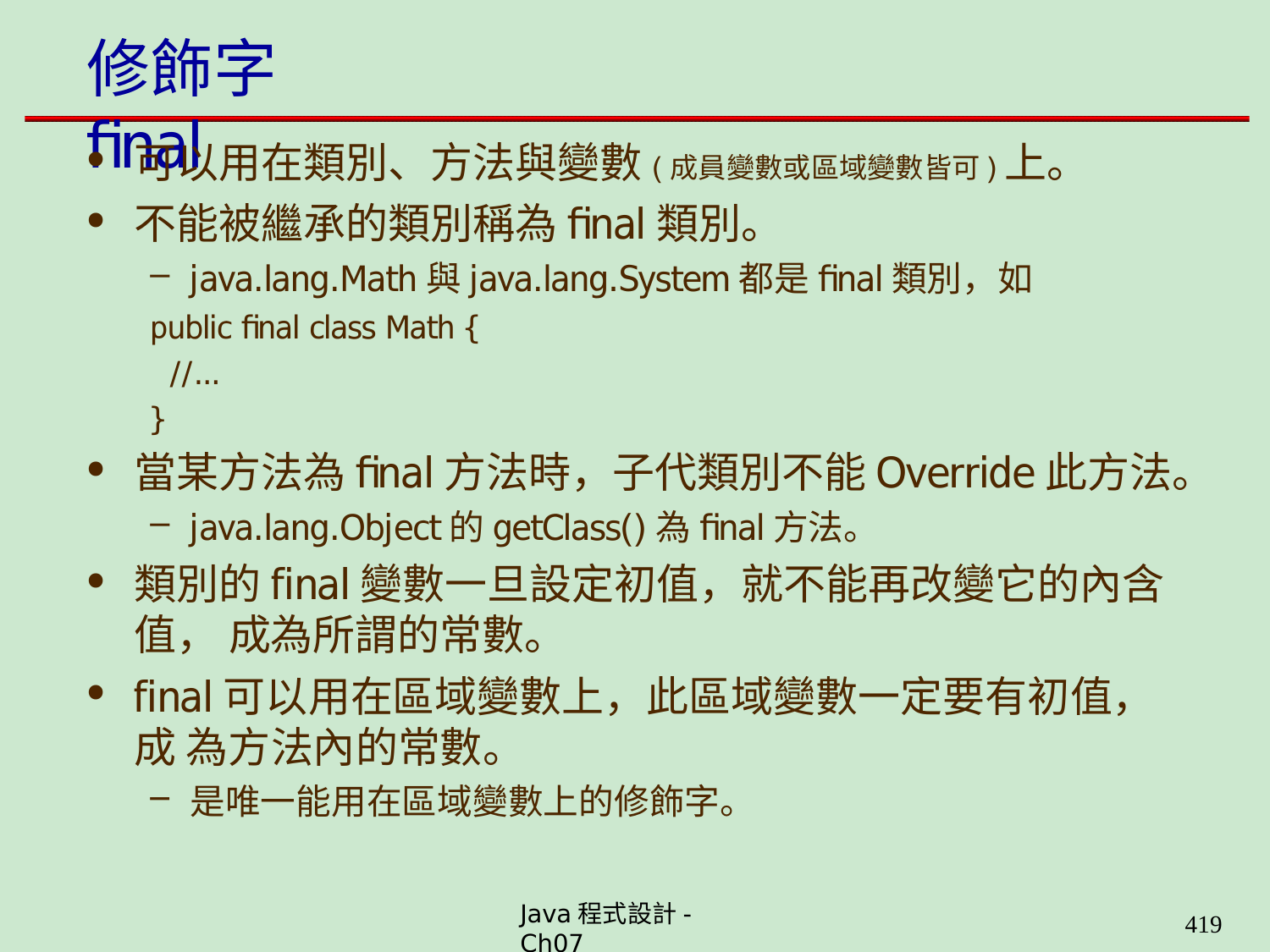

# 修飾字final
可以用在類別、方法與變數(成員變數或區域變數皆可)上。
不能被繼承的類別稱為final類別。
java.lang.Math與java.lang.System都是final類別，如
public final class Math {
//…
}
當某方法為final方法時，子代類別不能Override此方法。
java.lang.Object的getClass()為final方法。
類別的final變數一旦設定初值，就不能再改變它的內含值， 成為所謂的常數。
final可以用在區域變數上，此區域變數一定要有初值，成 為方法內的常數。
是唯一能用在區域變數上的修飾字。
Java程式設計-Ch07
419